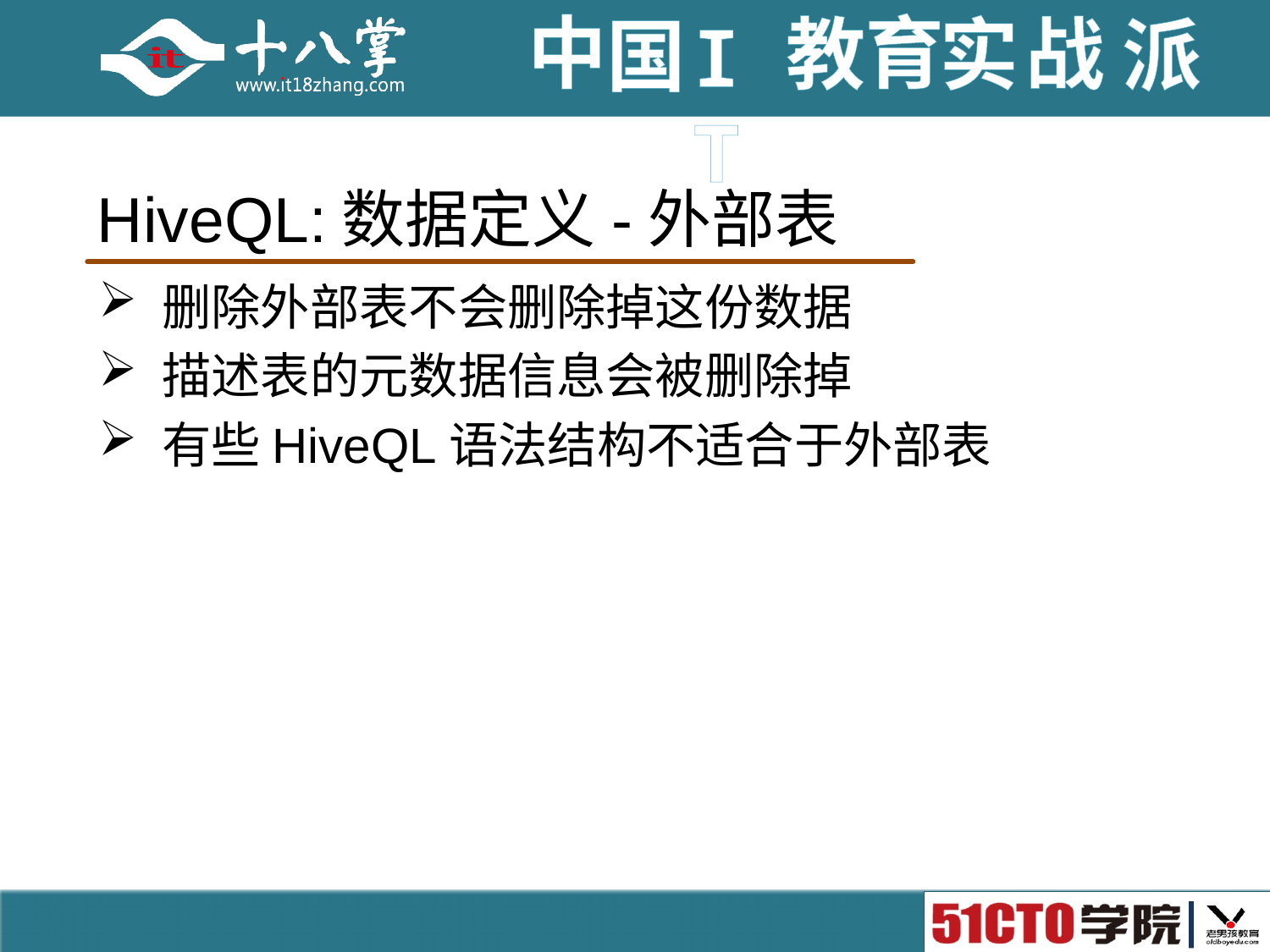

# HiveQL:数据定义-外部表
删除外部表不会删除掉这份数据
描述表的元数据信息会被删除掉
有些HiveQL语法结构不适合于外部表